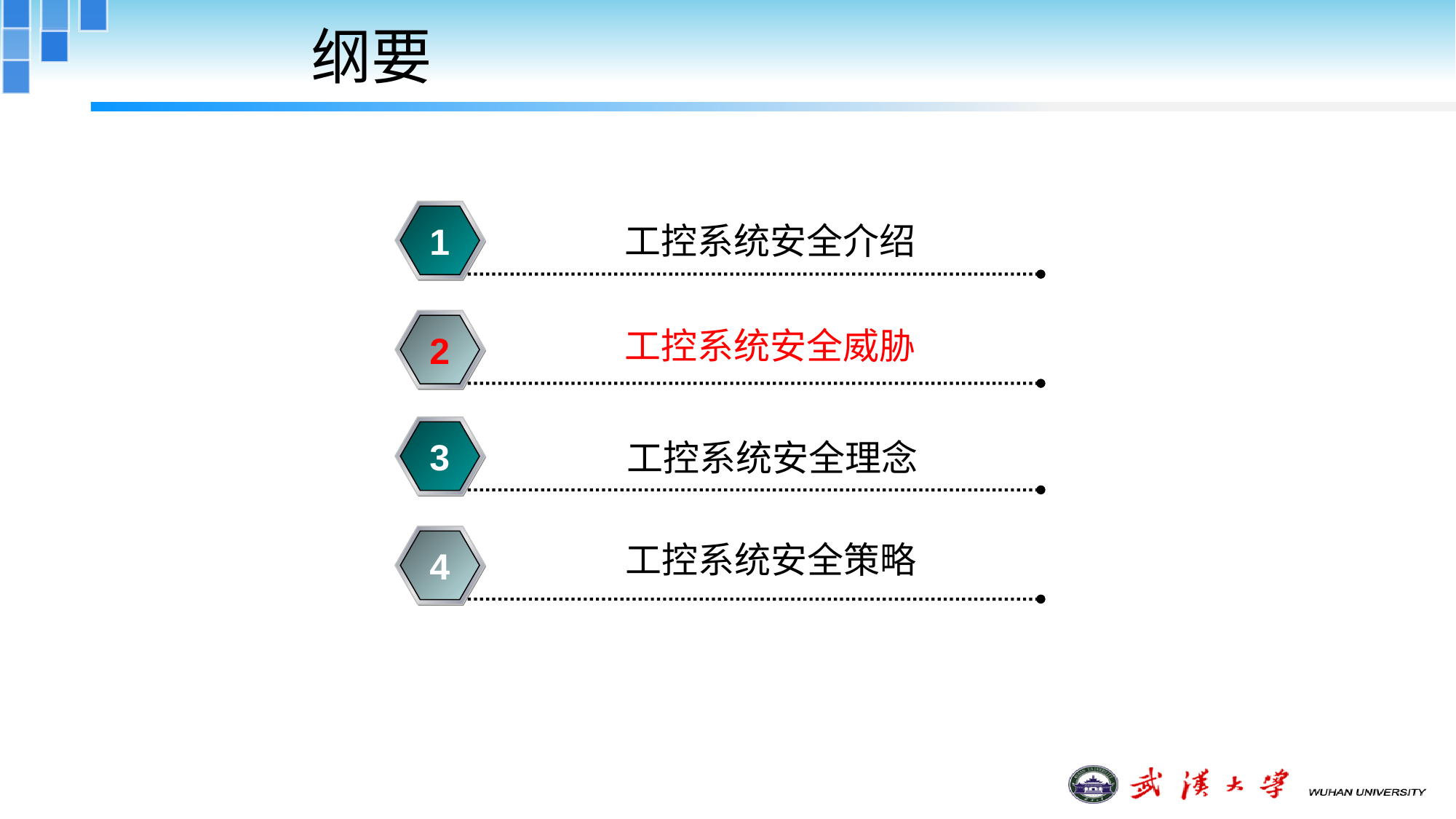

# 纲要

工控系统安全介绍
1

工控系统安全威胁
2

3
工控系统安全理念

工控系统安全策略
4